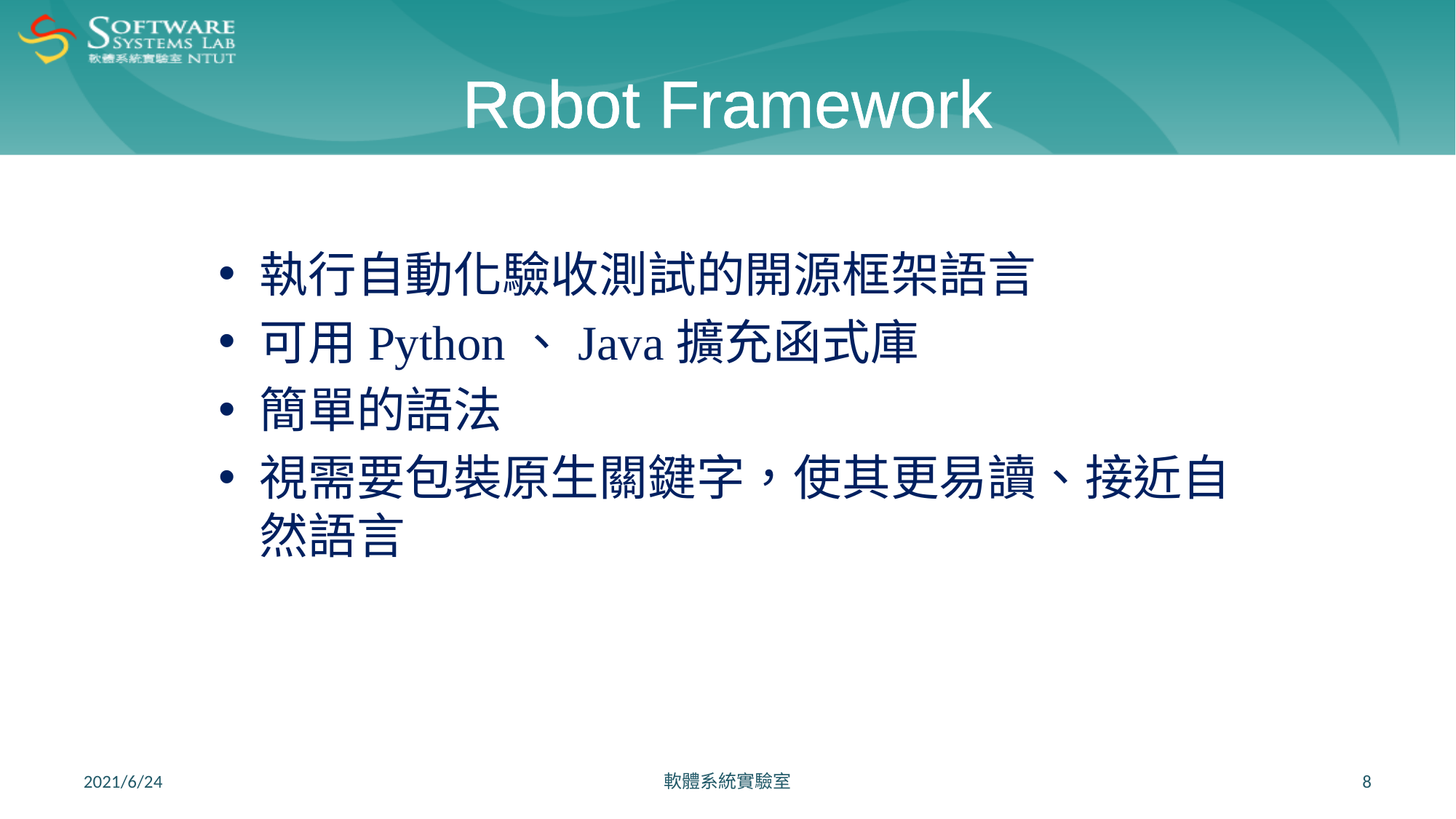

# Robot Framework
執行自動化驗收測試的開源框架語言
可用Python、Java擴充函式庫
簡單的語法
視需要包裝原生關鍵字，使其更易讀、接近自然語言

2021/6/24
軟體系統實驗室
8